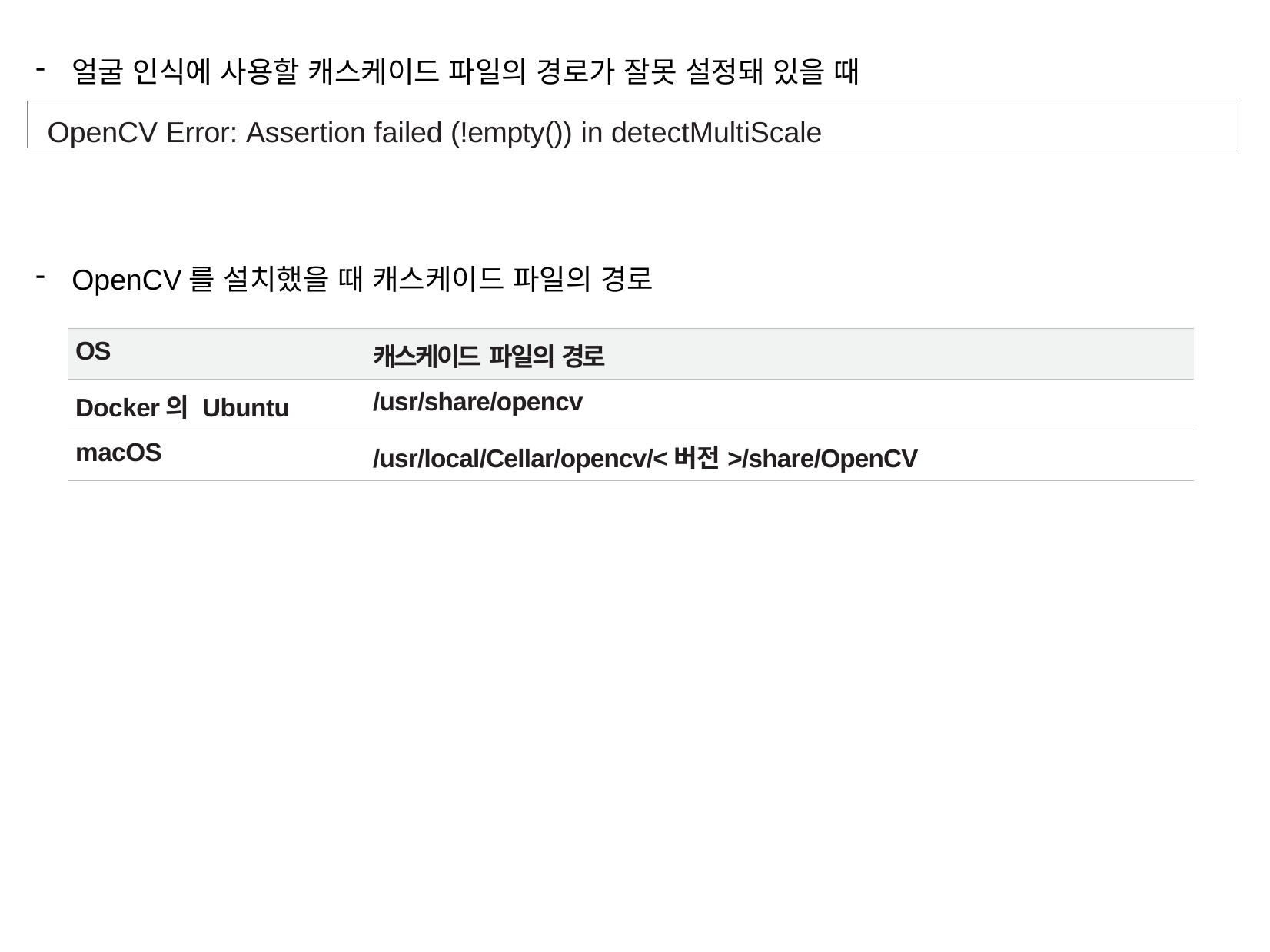

얼굴 인식에 사용할 캐스케이드 파일의 경로가 잘못 설정돼 있을 때

OpenCV를 설치했을 때 캐스케이드 파일의 경로
OpenCV Error: Assertion failed (!empty()) in detectMultiScale
| OS | 캐스케이드 파일의 경로 |
| --- | --- |
| Docker의 Ubuntu | /usr/share/opencv |
| macOS | /usr/local/Cellar/opencv/<버전>/share/OpenCV |